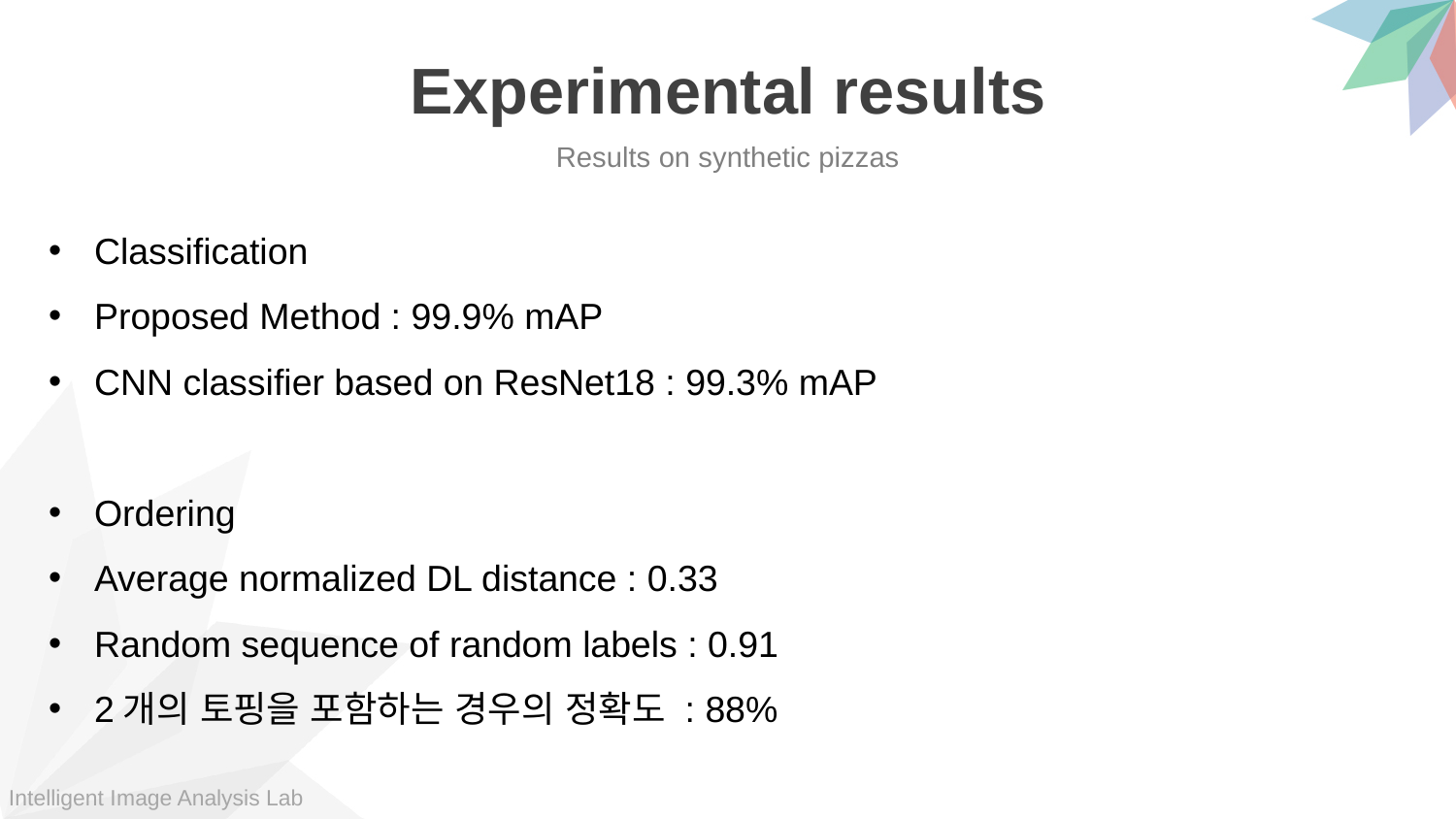

Experimental results
Results on synthetic pizzas
Classification
Proposed Method : 99.9% mAP
CNN classifier based on ResNet18 : 99.3% mAP

Ordering
Average normalized DL distance : 0.33
Random sequence of random labels : 0.91
2개의 토핑을 포함하는 경우의 정확도 : 88%